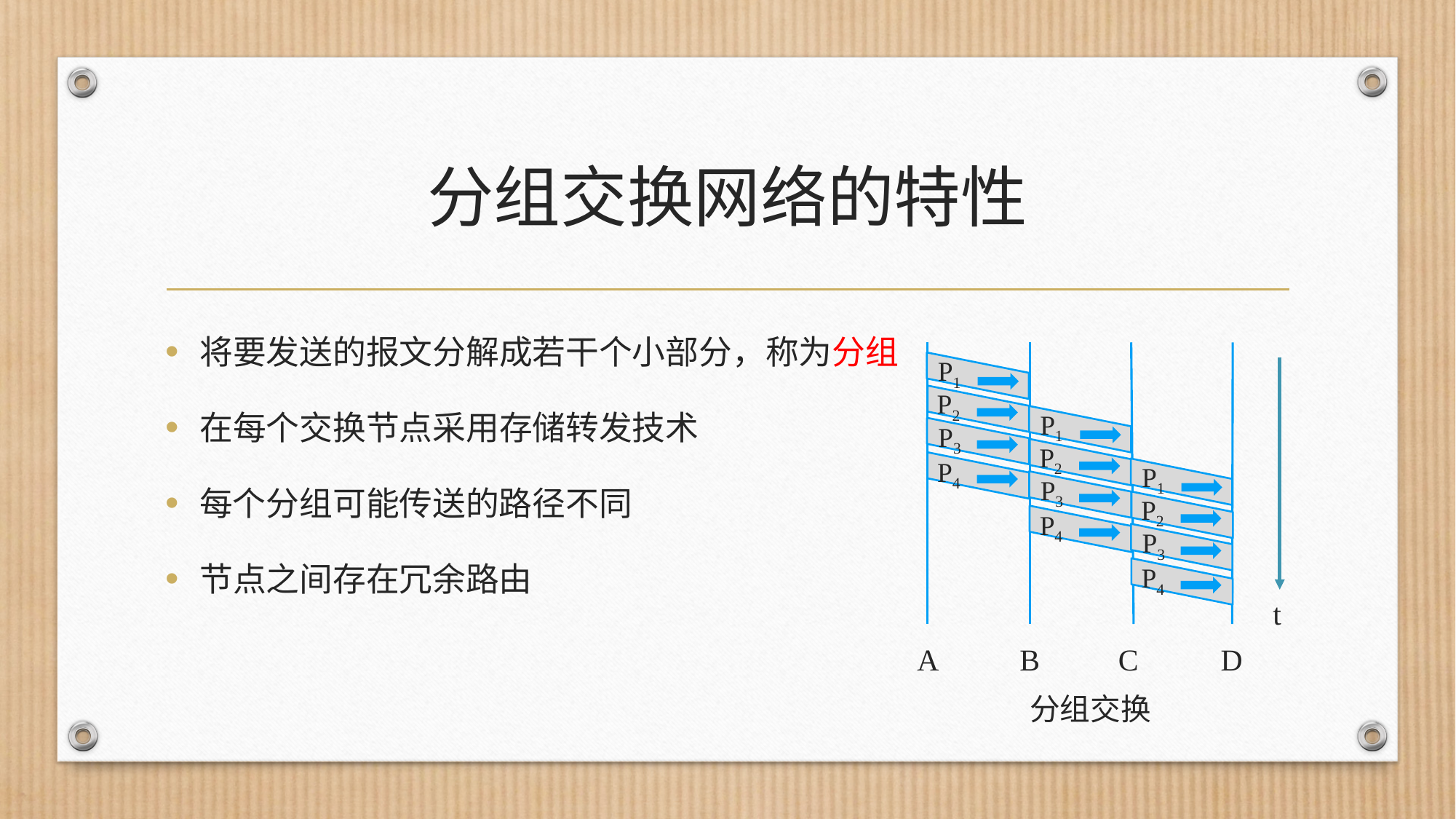

# 分组交换网络的特性
将要发送的报文分解成若干个小部分，称为分组
在每个交换节点采用存储转发技术
每个分组可能传送的路径不同
节点之间存在冗余路由

P1

P2

P3

P4

P1

P2

P3

P4

P1

P2

P3

P4

t
A
B
C
D
分组交换